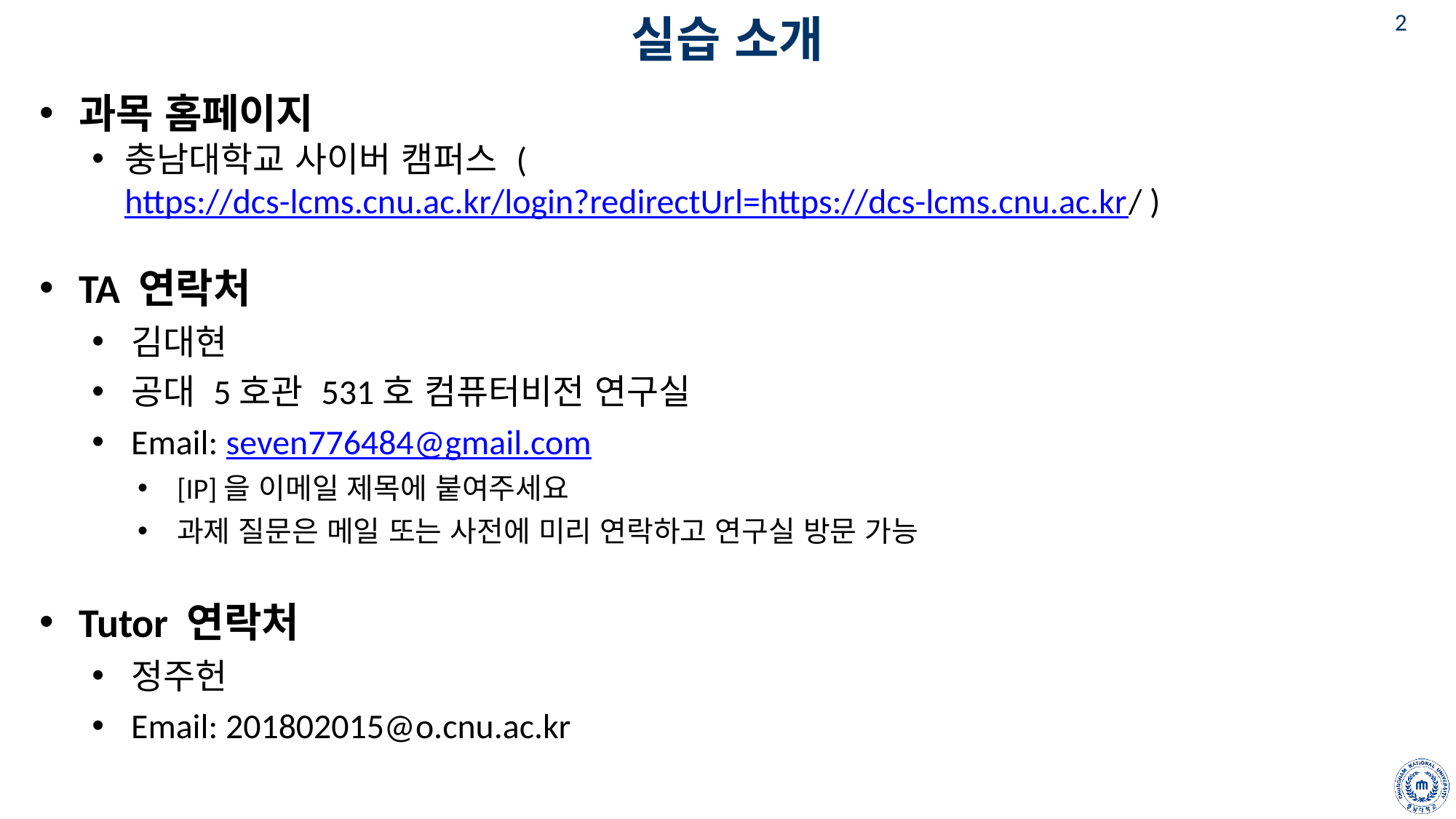

실습 소개
과목 홈페이지
충남대학교 사이버 캠퍼스 (https://dcs-lcms.cnu.ac.kr/login?redirectUrl=https://dcs-lcms.cnu.ac.kr/ )

TA 연락처
김대현
공대 5호관 531호 컴퓨터비전 연구실
Email: seven776484@gmail.com
[IP]을 이메일 제목에 붙여주세요
과제 질문은 메일 또는 사전에 미리 연락하고 연구실 방문 가능

Tutor 연락처
정주헌
Email: 201802015@o.cnu.ac.kr